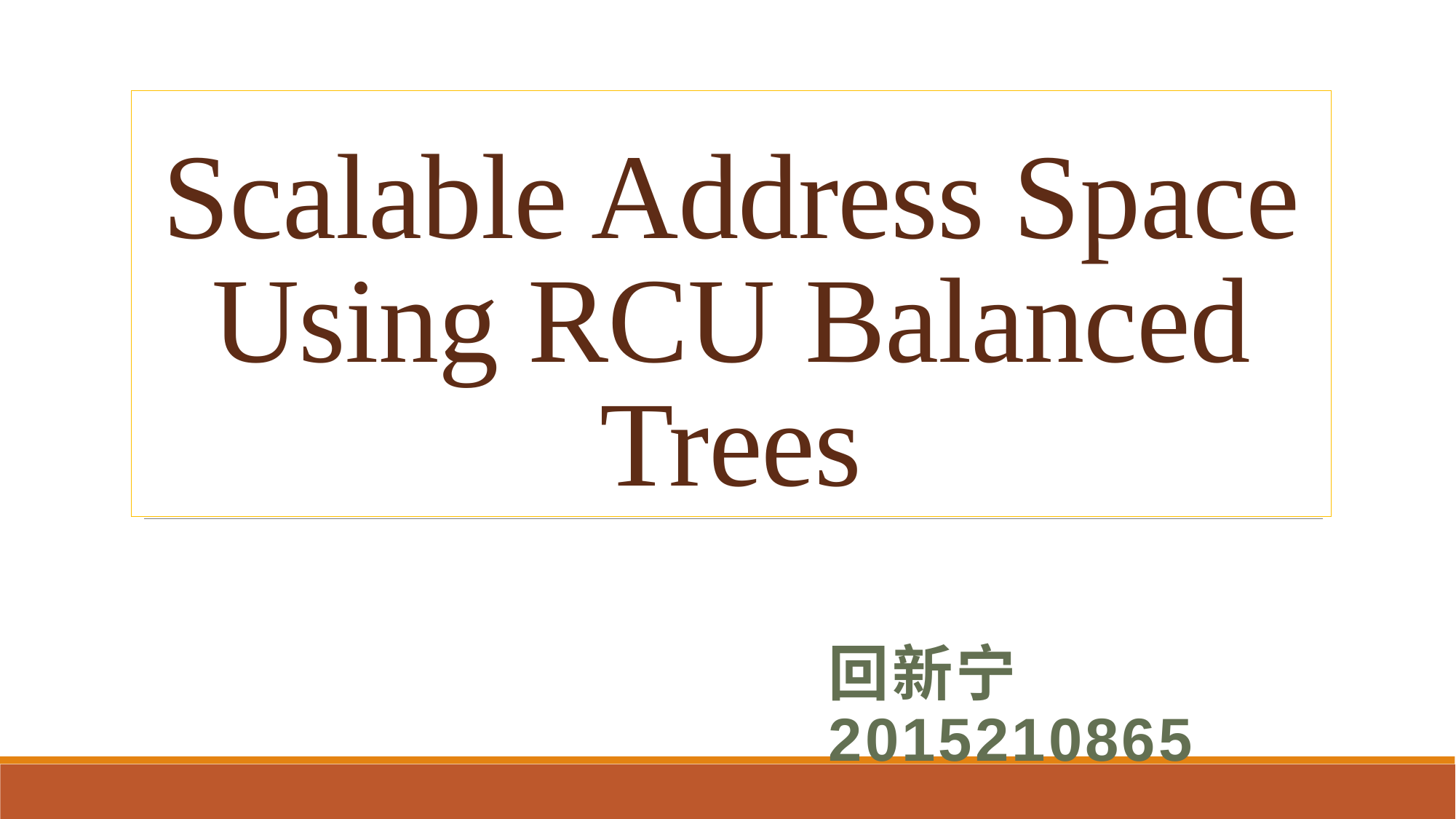

# Scalable Address Space Using RCU Balanced Trees
回新宁   2015210865